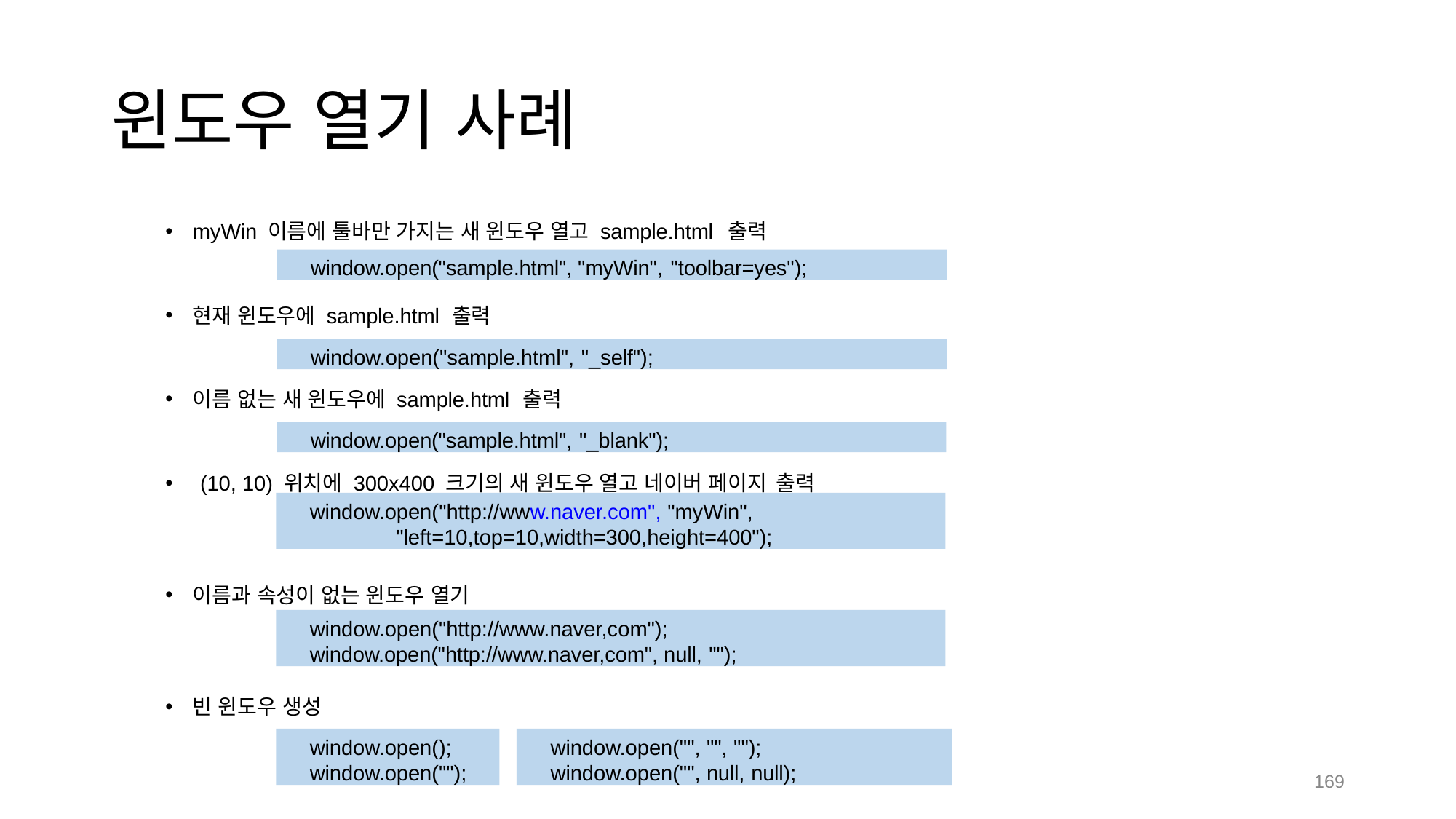

# 윈도우 열기 사례
myWin 이름에 툴바만 가지는 새 윈도우 열고 sample.html 출력
window.open("sample.html", "myWin", "toolbar=yes");
현재 윈도우에 sample.html 출력
window.open("sample.html", "_self");
이름 없는 새 윈도우에 sample.html 출력
window.open("sample.html", "_blank");
(10, 10) 위치에 300x400 크기의 새 윈도우 열고 네이버 페이지 출력
window.open("http://www.naver.com", "myWin",
"left=10,top=10,width=300,height=400");
이름과 속성이 없는 윈도우 열기
window.open("http://www.naver,com");
window.open("http://www.naver,com", null, "");
빈 윈도우 생성
window.open();
window.open("");
window.open("", "", "");
window.open("", null, null);
169